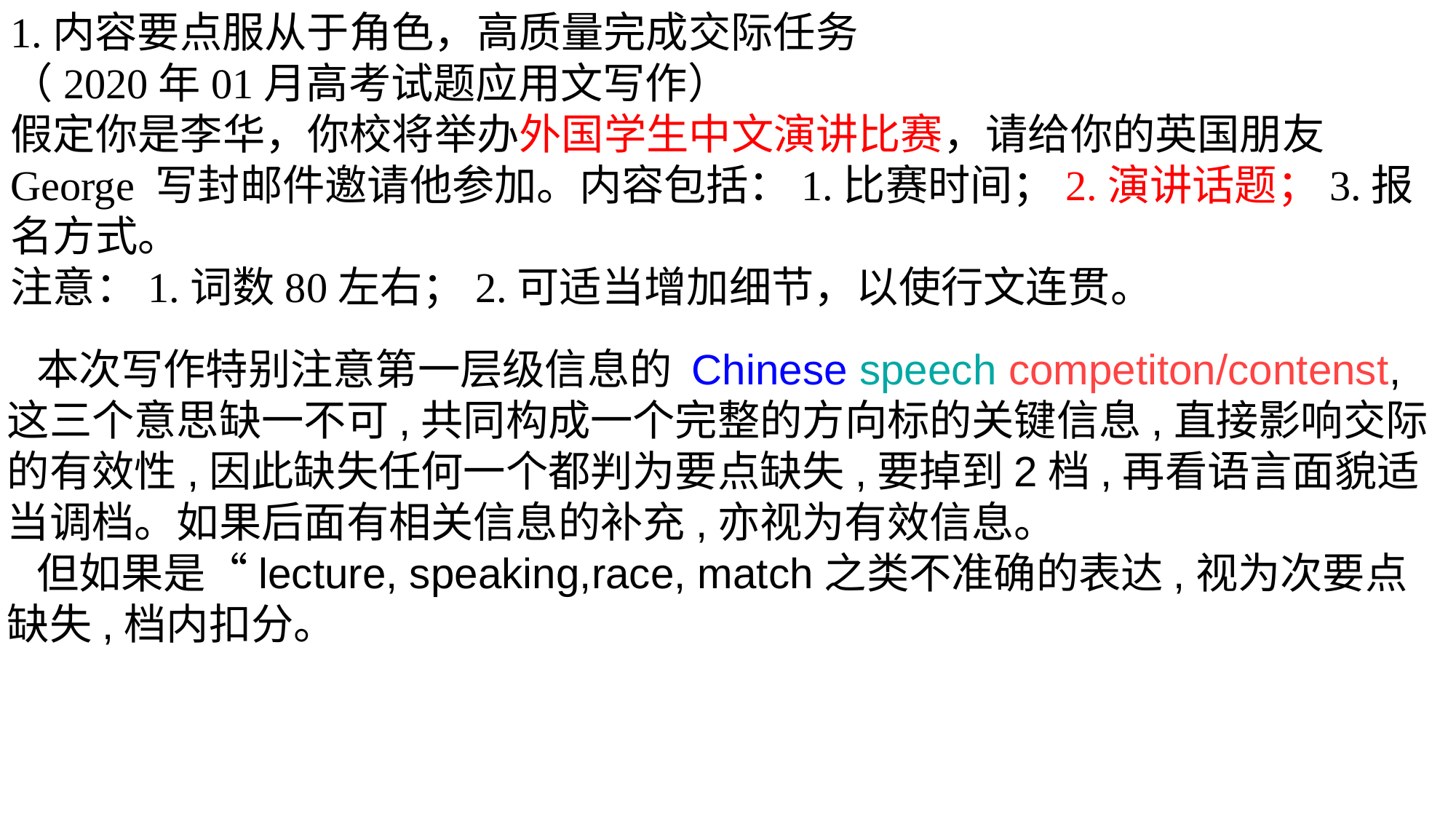

1.内容要点服从于角色，高质量完成交际任务
（2020年01月高考试题应用文写作）
假定你是李华，你校将举办外国学生中文演讲比赛，请给你的英国朋友George 写封邮件邀请他参加。内容包括：1.比赛时间；2.演讲话题；3.报名方式。
注意：1.词数80左右；2.可适当增加细节，以使行文连贯。
  本次写作特别注意第一层级信息的 Chinese speech competiton/contenst,这三个意思缺一不可,共同构成一个完整的方向标的关键信息,直接影响交际的有效性,因此缺失任何一个都判为要点缺失,要掉到2档,再看语言面貌适当调档。如果后面有相关信息的补充,亦视为有效信息。
  但如果是“lecture, speaking,race, match之类不准确的表达,视为次要点缺失,档内扣分。